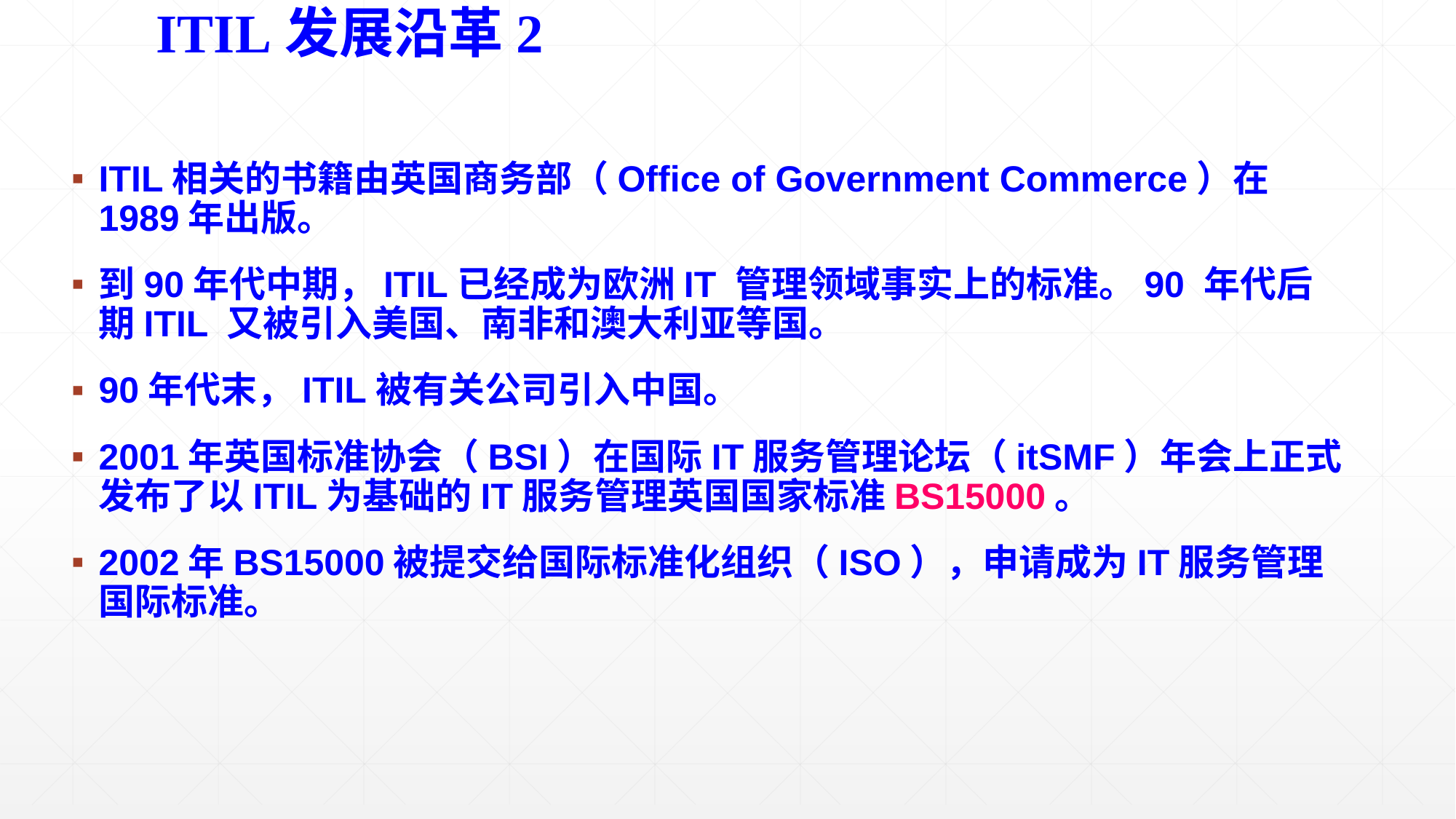

# ITIL发展沿革2
ITIL相关的书籍由英国商务部（Office of Government Commerce）在1989年出版。
到90年代中期，ITIL已经成为欧洲IT 管理领域事实上的标准。90 年代后期ITIL 又被引入美国、南非和澳大利亚等国。
90年代末，ITIL被有关公司引入中国。
2001年英国标准协会（BSI）在国际IT服务管理论坛（itSMF）年会上正式发布了以ITIL为基础的IT服务管理英国国家标准BS15000。
2002年BS15000被提交给国际标准化组织（ISO），申请成为IT服务管理国际标准。